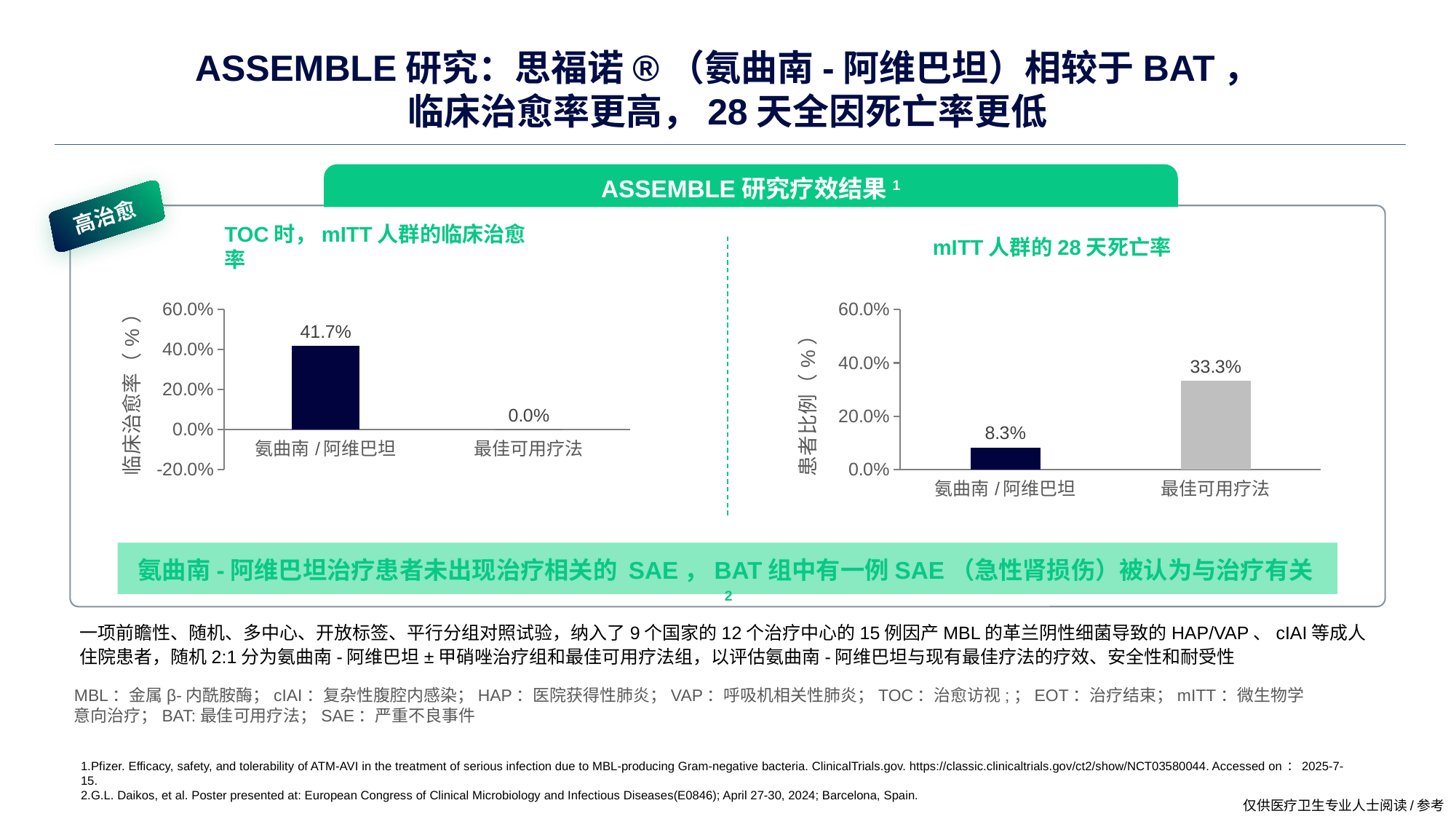

# ASSEMBLE研究：思福诺®（氨曲南-阿维巴坦）相较于BAT， 临床治愈率更高，28天全因死亡率更低
ASSEMBLE研究疗效结果1

高治愈

TOC时，mITT人群的临床治愈率
mITT人群的28天死亡率

### Chart

| Category | 氨曲南-阿维巴坦 |
|---|---|
| 氨曲南/阿维巴坦 | 0.417 |
| 最佳可用疗法 | 0.0 |

### Chart

| Category | 氨曲南-阿维巴坦 |
|---|---|
| 氨曲南/阿维巴坦 | 0.083 |
| 最佳可用疗法 | 0.333 |
氨曲南-阿维巴坦治疗患者未出现治疗相关的 SAE，BAT组中有一例SAE（急性肾损伤）被认为与治疗有关2
一项前瞻性、随机、多中心、开放标签、平行分组对照试验，纳入了9个国家的12个治疗中心的15例因产MBL的革兰阴性细菌导致的HAP/VAP、cIAI等成人住院患者，随机2:1分为氨曲南-阿维巴坦±甲硝唑治疗组和最佳可用疗法组，以评估氨曲南-阿维巴坦与现有最佳疗法的疗效、安全性和耐受性
MBL：金属β-内酰胺酶；cIAI：复杂性腹腔内感染；HAP：医院获得性肺炎；VAP：呼吸机相关性肺炎；TOC：治愈访视;；EOT：治疗结束；mITT：微生物学意向治疗；BAT:最佳可用疗法；SAE：严重不良事件
Pfizer. Efficacy, safety, and tolerability of ATM-AVI in the treatment of serious infection due to MBL-producing Gram-negative bacteria. ClinicalTrials.gov. https://classic.clinicaltrials.gov/ct2/show/NCT03580044. Accessed on：2025-7-15.
G.L. Daikos, et al. Poster presented at: European Congress of Clinical Microbiology and Infectious Diseases(E0846); April 27-30, 2024; Barcelona, Spain.
仅供医疗卫生专业人士阅读/参考